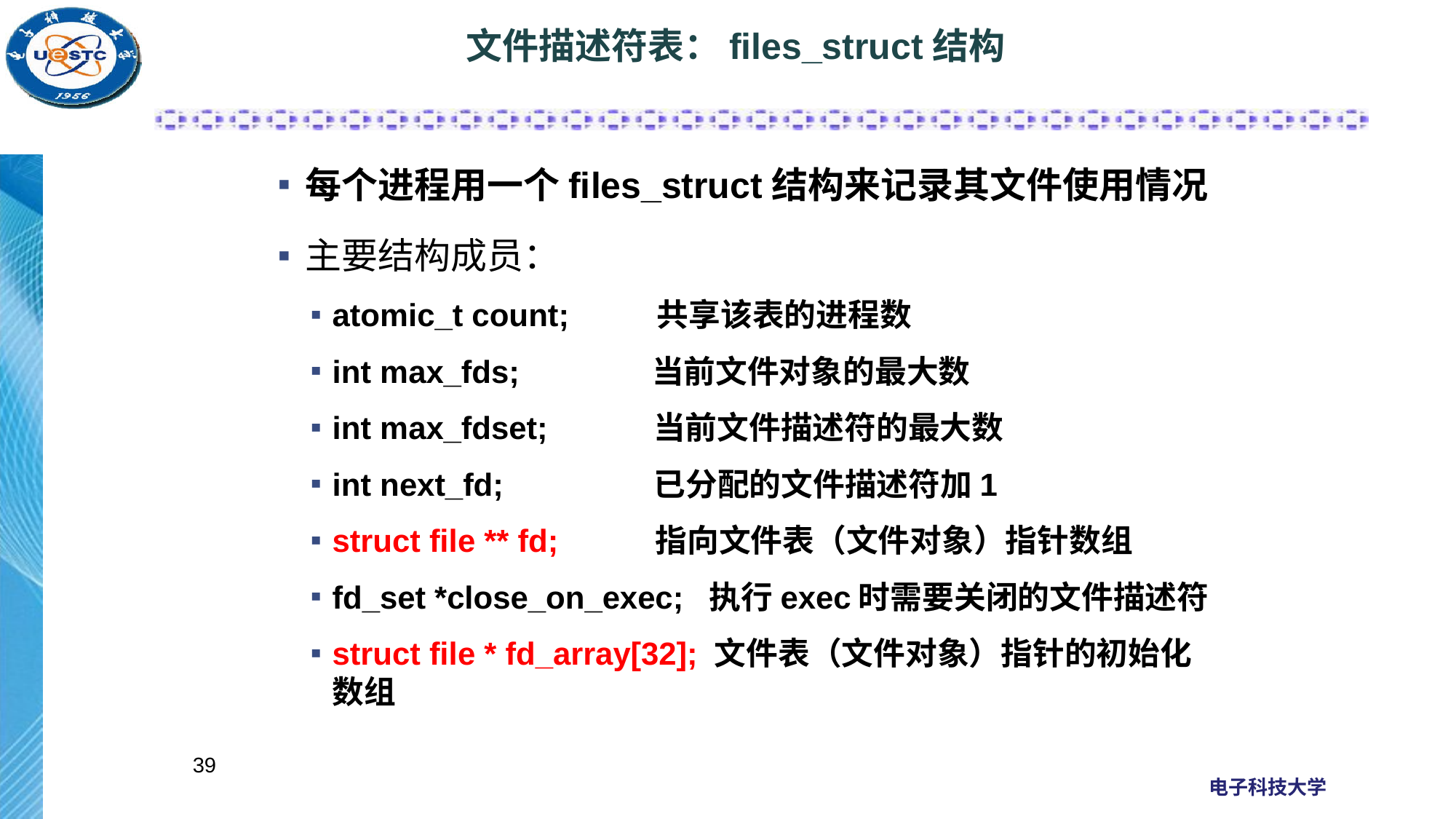

# 文件描述符表：files_struct结构
每个进程用一个files_struct结构来记录其文件使用情况
主要结构成员：
atomic_t count;         共享该表的进程数
int max_fds;              当前文件对象的最大数
int max_fdset;           当前文件描述符的最大数
int next_fd;                已分配的文件描述符加1
struct file ** fd;          指向文件表（文件对象）指针数组
fd_set *close_on_exec;  执行exec时需要关闭的文件描述符
struct file * fd_array[32]; 文件表（文件对象）指针的初始化数组

39